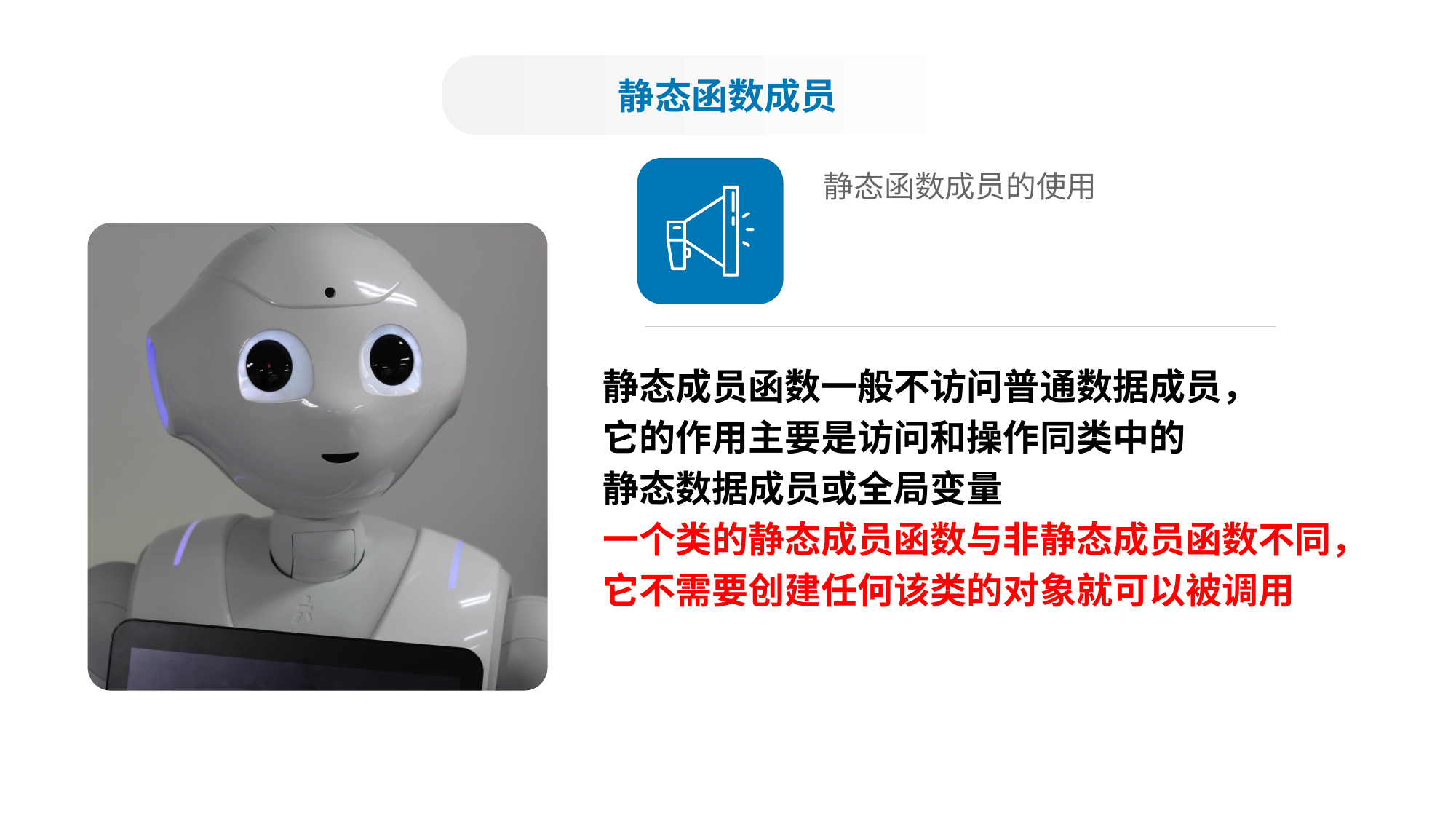

静态函数成员

静态函数成员的使用

静态成员函数一般不访问普通数据成员，
它的作用主要是访问和操作同类中的
静态数据成员或全局变量
一个类的静态成员函数与非静态成员函数不同，
它不需要创建任何该类的对象就可以被调用